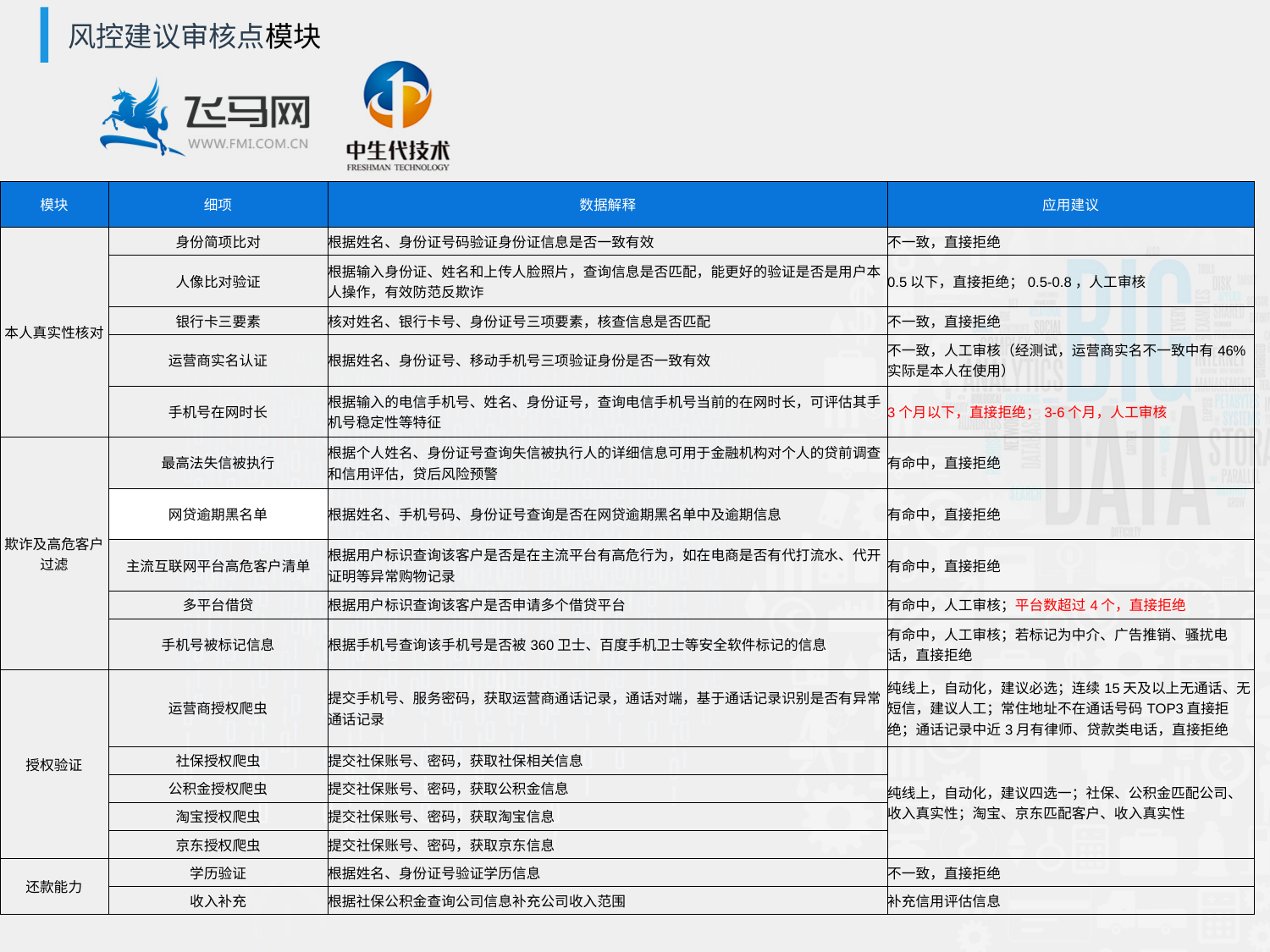

风控建议审核点模块
| 模块 | 细项 | 数据解释 | 应用建议 |
| --- | --- | --- | --- |
| 本人真实性核对 | 身份简项比对 | 根据姓名、身份证号码验证身份证信息是否一致有效 | 不一致，直接拒绝 |
|  | 人像比对验证 | 根据输入身份证、姓名和上传人脸照片，查询信息是否匹配，能更好的验证是否是用户本人操作，有效防范反欺诈 | 0.5以下，直接拒绝；0.5-0.8，人工审核 |
|  | 银行卡三要素 | 核对姓名、银行卡号、身份证号三项要素，核查信息是否匹配 | 不一致，直接拒绝 |
|  | 运营商实名认证 | 根据姓名、身份证号、移动手机号三项验证身份是否一致有效 | 不一致，人工审核（经测试，运营商实名不一致中有46%实际是本人在使用） |
|  | 手机号在网时长 | 根据输入的电信手机号、姓名、身份证号，查询电信手机号当前的在网时长，可评估其手机号稳定性等特征 | 3个月以下，直接拒绝；3-6个月，人工审核 |
| 欺诈及高危客户过滤 | 最高法失信被执行 | 根据个人姓名、身份证号查询失信被执行人的详细信息可用于金融机构对个人的贷前调查和信用评估，贷后风险预警 | 有命中，直接拒绝 |
|  | 网贷逾期黑名单 | 根据姓名、手机号码、身份证号查询是否在网贷逾期黑名单中及逾期信息 | 有命中，直接拒绝 |
|  | 主流互联网平台高危客户清单 | 根据用户标识查询该客户是否是在主流平台有高危行为，如在电商是否有代打流水、代开证明等异常购物记录 | 有命中，直接拒绝 |
|  | 多平台借贷 | 根据用户标识查询该客户是否申请多个借贷平台 | 有命中，人工审核；平台数超过4个，直接拒绝 |
|  | 手机号被标记信息 | 根据手机号查询该手机号是否被360卫士、百度手机卫士等安全软件标记的信息 | 有命中，人工审核；若标记为中介、广告推销、骚扰电话，直接拒绝 |
| 授权验证 | 运营商授权爬虫 | 提交手机号、服务密码，获取运营商通话记录，通话对端，基于通话记录识别是否有异常通话记录 | 纯线上，自动化，建议必选；连续15天及以上无通话、无短信，建议人工；常住地址不在通话号码TOP3直接拒绝；通话记录中近3月有律师、贷款类电话，直接拒绝 |
|  | 社保授权爬虫 | 提交社保账号、密码，获取社保相关信息 | 纯线上，自动化，建议四选一； 社保、公积金匹配公司、收入真实性；淘宝、京东匹配客户、收入真实性 |
|  | 公积金授权爬虫 | 提交社保账号、密码，获取公积金信息 |  |
|  | 淘宝授权爬虫 | 提交社保账号、密码，获取淘宝信息 |  |
|  | 京东授权爬虫 | 提交社保账号、密码，获取京东信息 |  |
| 还款能力 | 学历验证 | 根据姓名、身份证号验证学历信息 | 不一致，直接拒绝 |
|  | 收入补充 | 根据社保公积金查询公司信息补充公司收入范围 | 补充信用评估信息 |